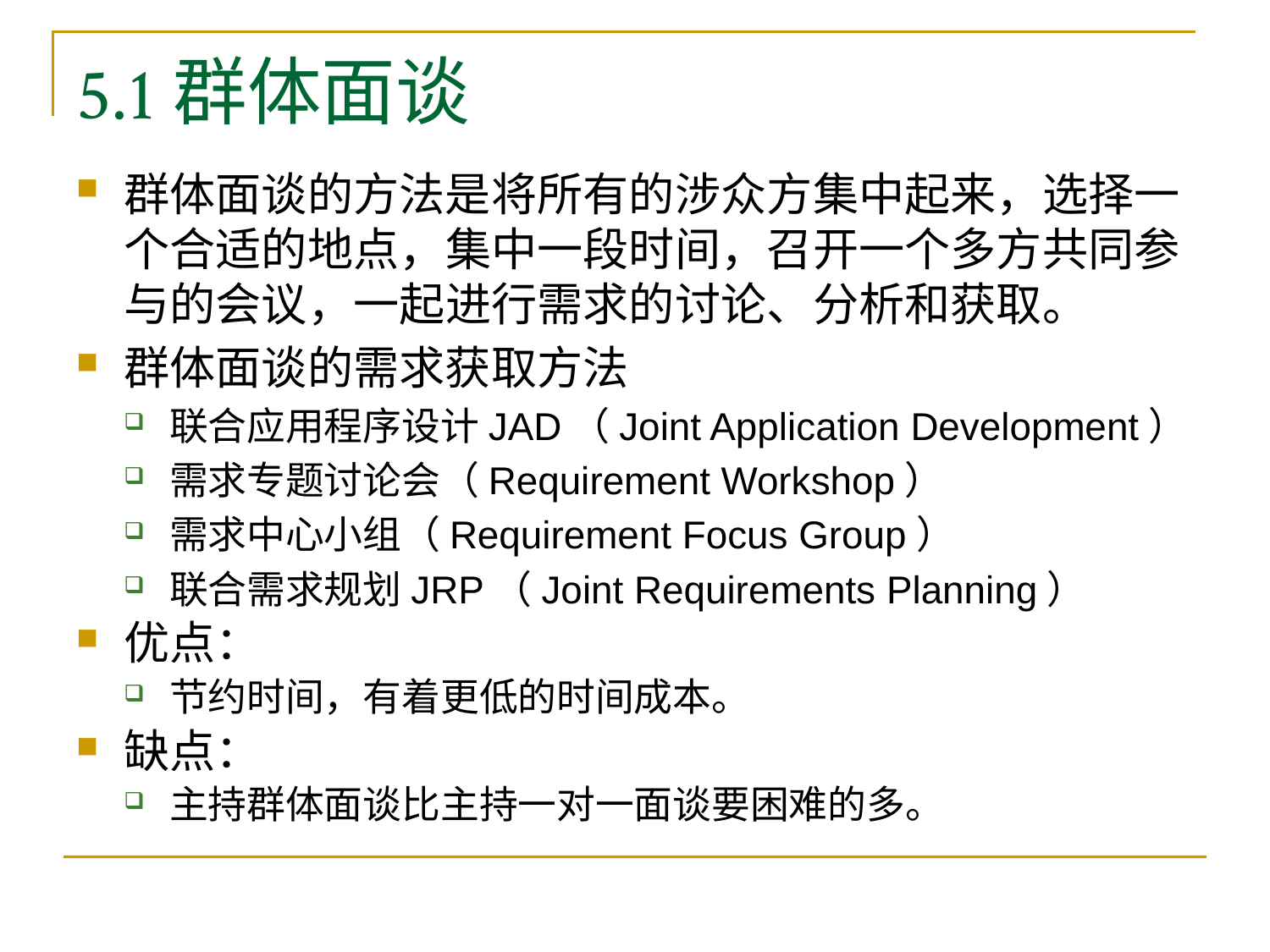

# 5.1群体面谈
群体面谈的方法是将所有的涉众方集中起来，选择一个合适的地点，集中一段时间，召开一个多方共同参与的会议，一起进行需求的讨论、分析和获取。
群体面谈的需求获取方法
联合应用程序设计JAD（Joint Application Development）
需求专题讨论会（Requirement Workshop）
需求中心小组（Requirement Focus Group）
联合需求规划JRP（Joint Requirements Planning）
优点：
节约时间，有着更低的时间成本。
缺点：
主持群体面谈比主持一对一面谈要困难的多。